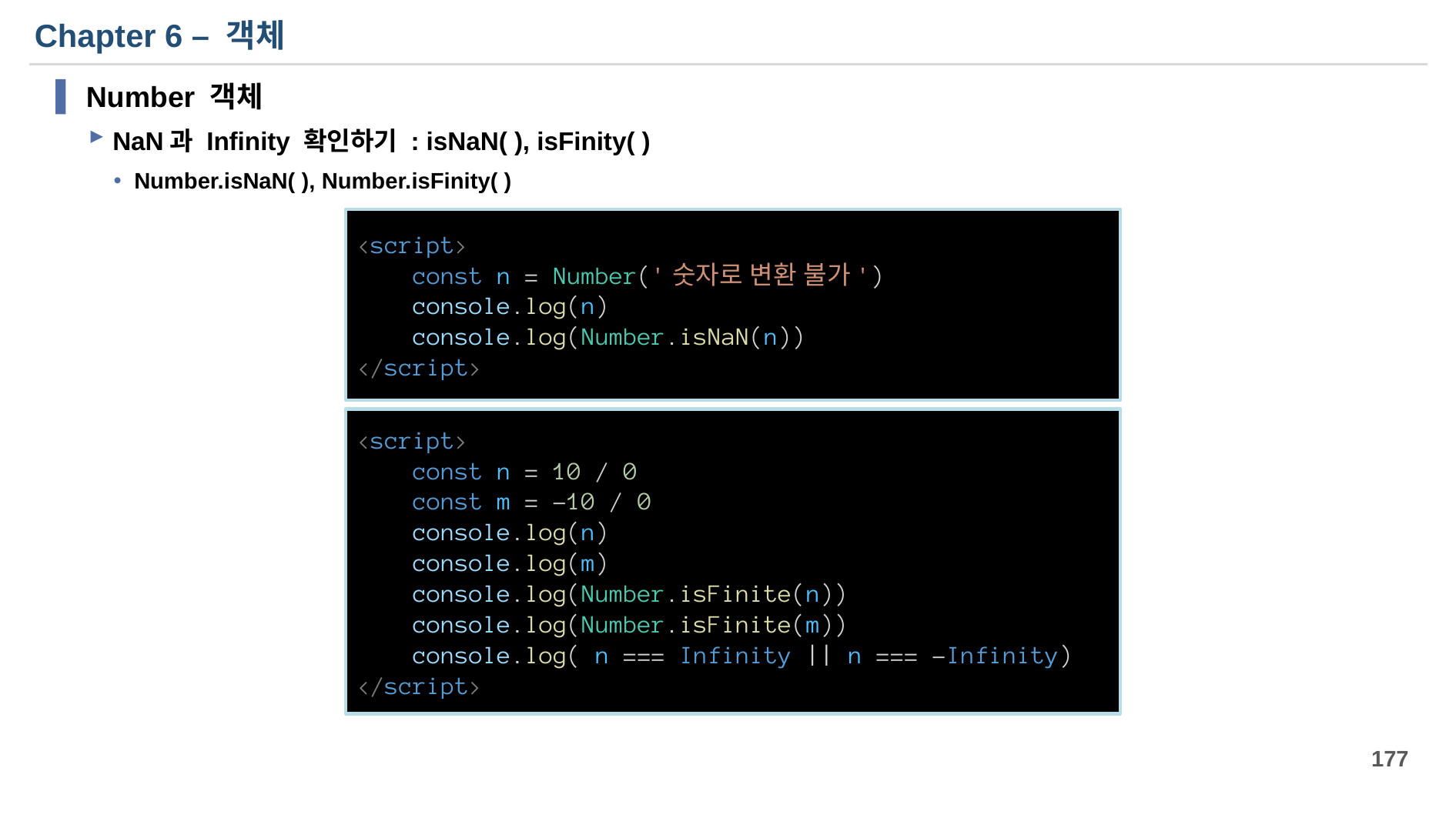

# Chapter 6 – 객체
Number 객체
NaN과 Infinity 확인하기 : isNaN( ), isFinity( )
Number.isNaN( ), Number.isFinity( )
<script>
    const n = Number('숫자로 변환 불가')
    console.log(n)
    console.log(Number.isNaN(n))
</script>
<script>
    const n = 10 / 0
    const m = -10 / 0
    console.log(n)
    console.log(m)
    console.log(Number.isFinite(n))
    console.log(Number.isFinite(m))
    console.log( n === Infinity || n === -Infinity)
</script>
177